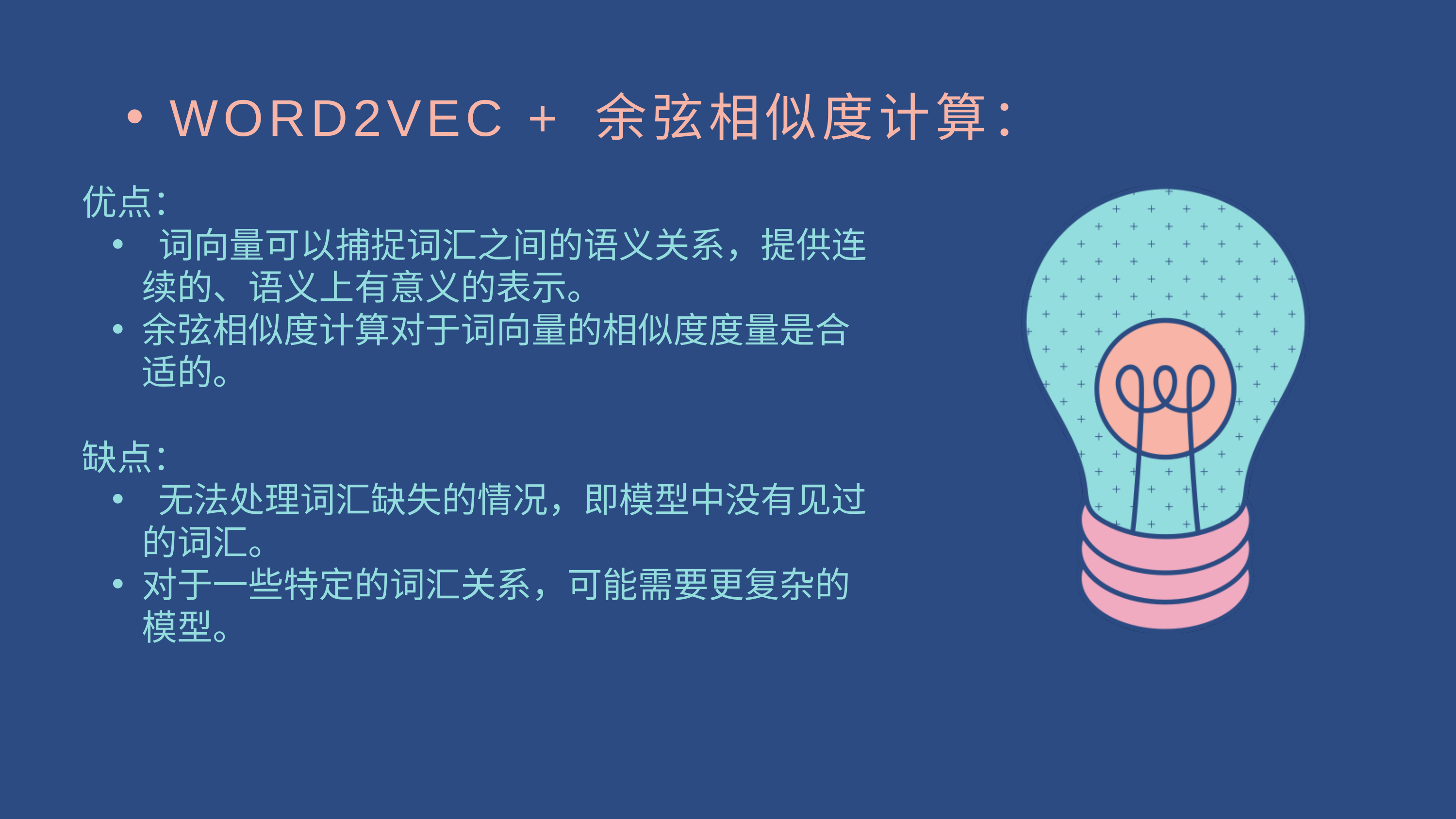

WORD2VEC + 余弦相似度计算：
优点：
 词向量可以捕捉词汇之间的语义关系，提供连续的、语义上有意义的表示。
余弦相似度计算对于词向量的相似度度量是合适的。

缺点：
 无法处理词汇缺失的情况，即模型中没有见过的词汇。
对于一些特定的词汇关系，可能需要更复杂的模型。